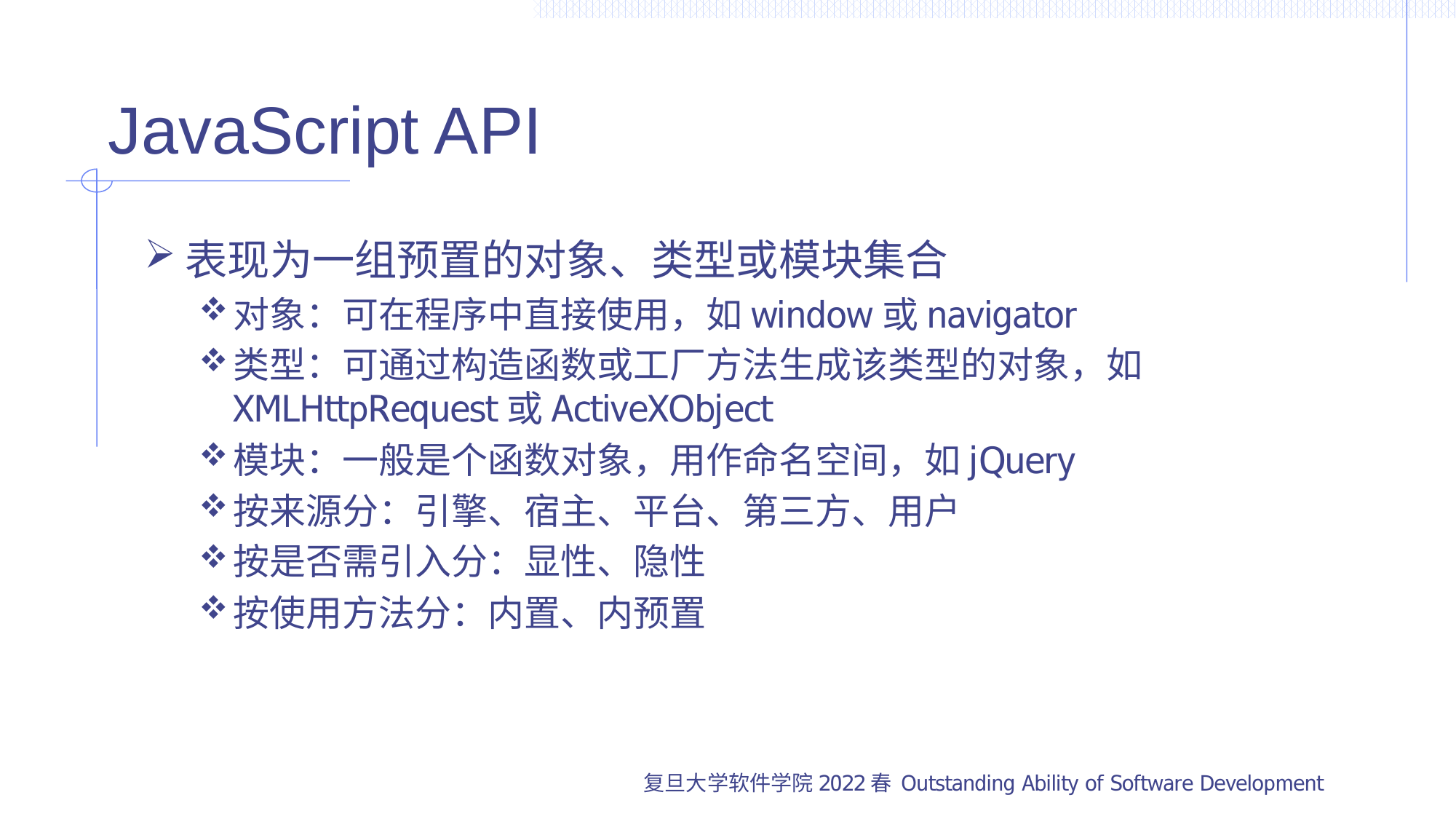

# JavaScript API
表现为一组预置的对象、类型或模块集合
对象：可在程序中直接使用，如window或navigator
类型：可通过构造函数或工厂方法生成该类型的对象，如XMLHttpRequest或ActiveXObject
模块：一般是个函数对象，用作命名空间，如jQuery
按来源分：引擎、宿主、平台、第三方、用户
按是否需引入分：显性、隐性
按使用方法分：内置、内预置